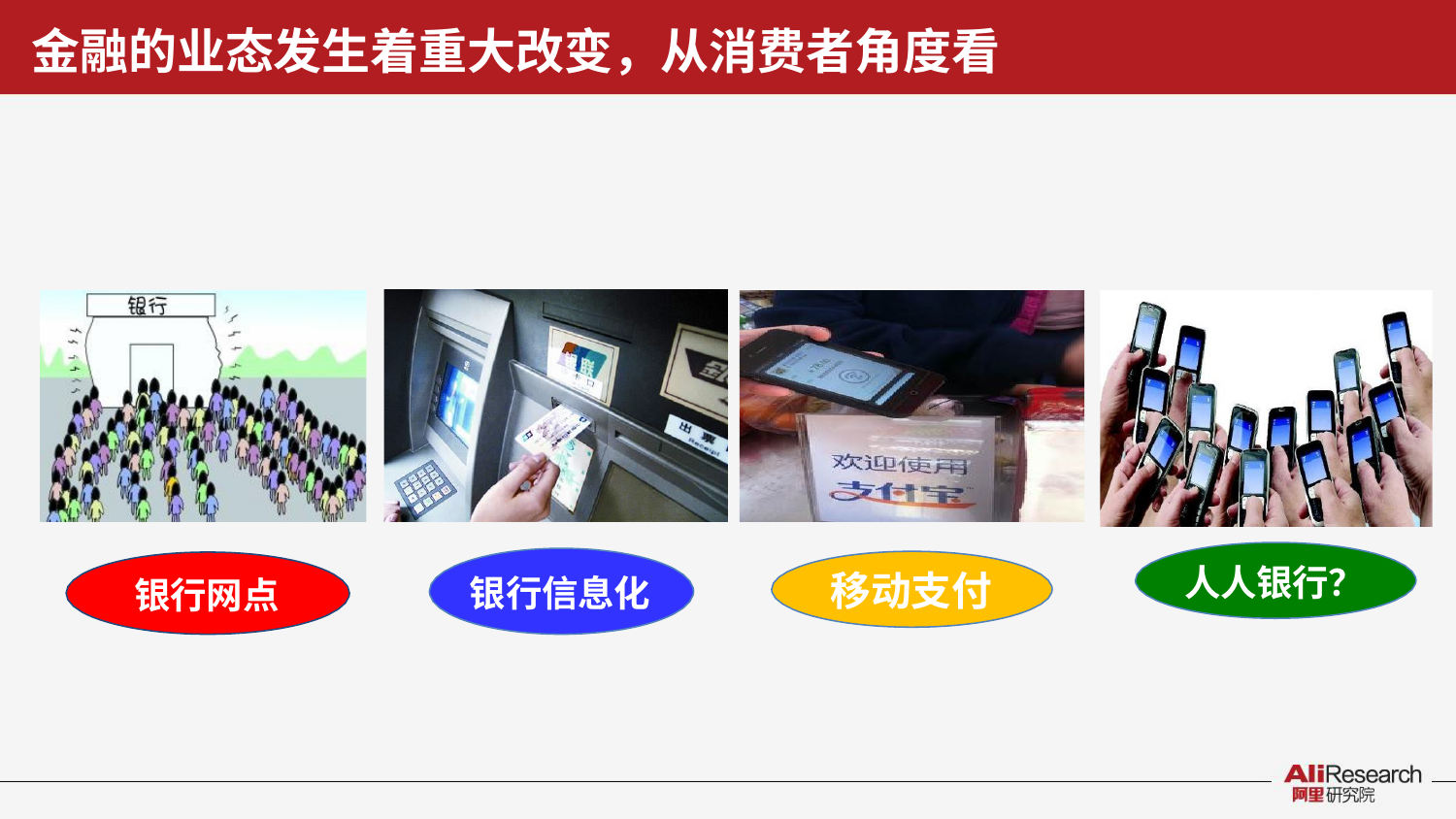

金融的业态发生着重大改变，从消费者角度看

人人银行？
移动支付
银行信息化
银行网点